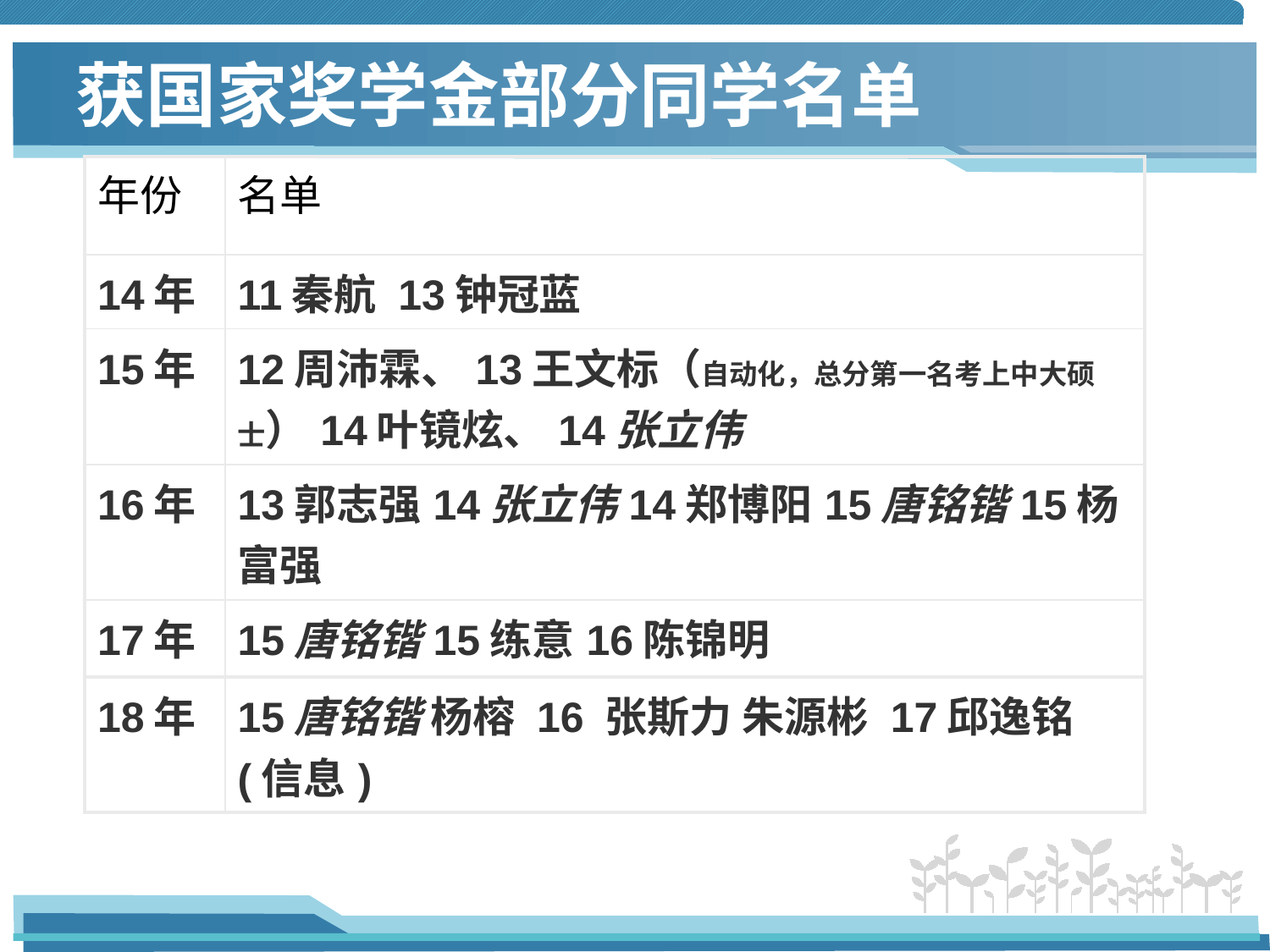

# 获国家奖学金部分同学名单
| 年份 | 名单 |
| --- | --- |
| 14年 | 11秦航 13钟冠蓝 |
| 15年 | 12周沛霖、13王文标（自动化，总分第一名考上中大硕士）14叶镜炫、14张立伟 |
| 16年 | 13郭志强14张立伟14郑博阳15唐铭锴15杨富强 |
| 17年 | 15唐铭锴15练意16陈锦明 |
| 18年 | 15唐铭锴 杨榕 16 张斯力 朱源彬 17邱逸铭(信息) |